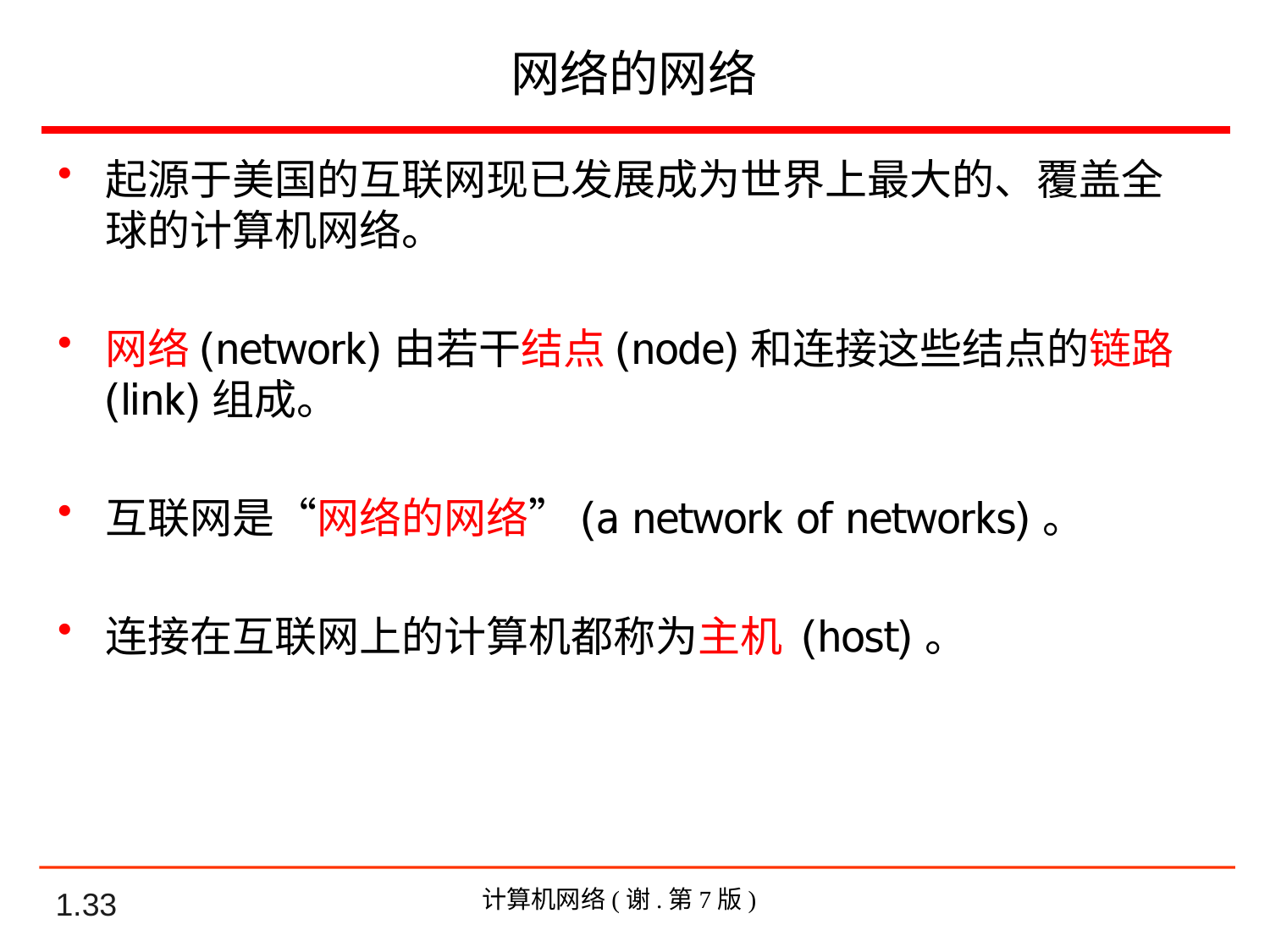

网络的网络
起源于美国的互联网现已发展成为世界上最大的、覆盖全球的计算机网络。

网络(network)由若干结点(node)和连接这些结点的链路(link)组成。

互联网是“网络的网络”(a network of networks)。

连接在互联网上的计算机都称为主机 (host)。